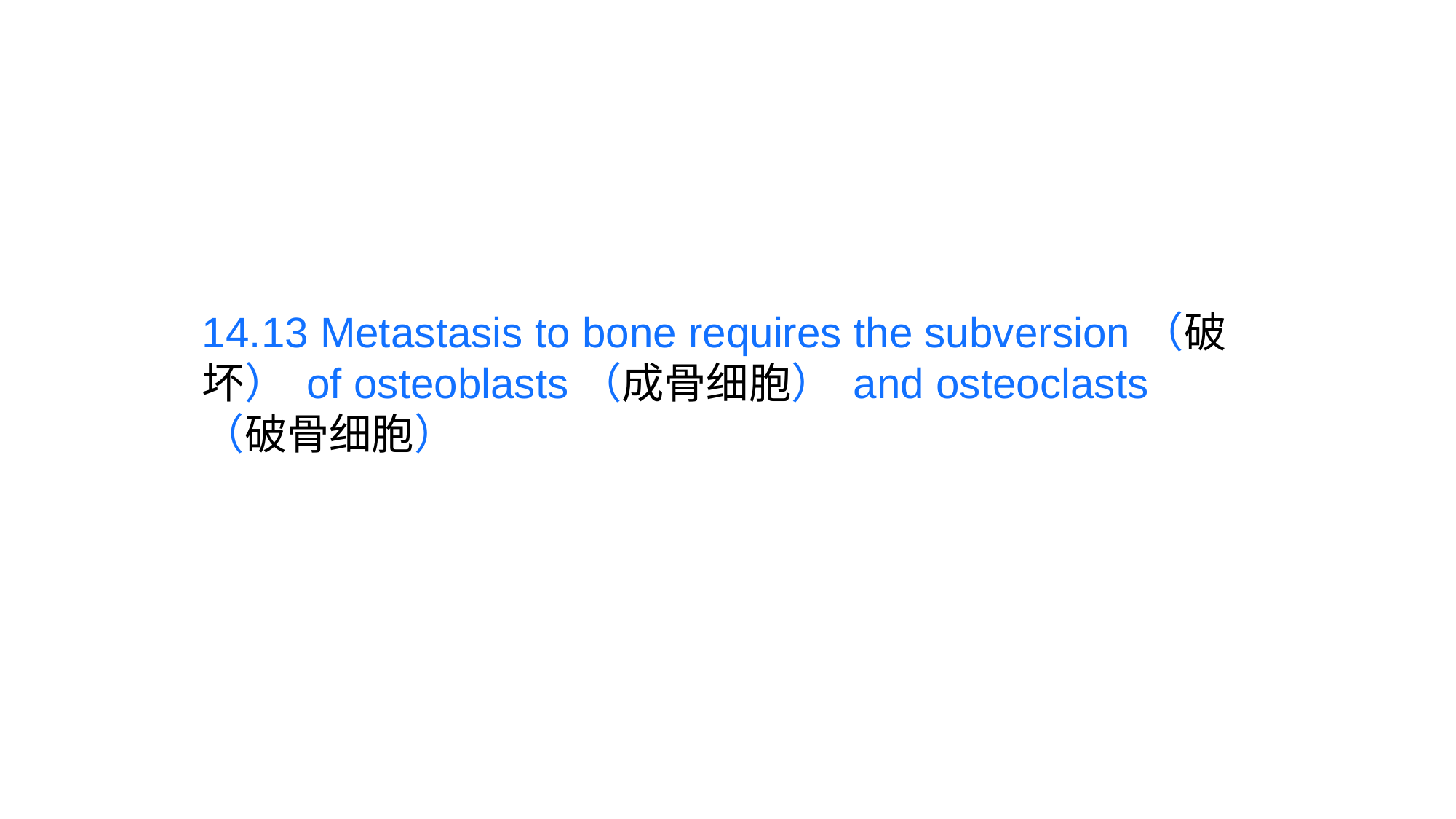

14.13 Metastasis to bone requires the subversion（破坏） of osteoblasts（成骨细胞） and osteoclasts（破骨细胞）